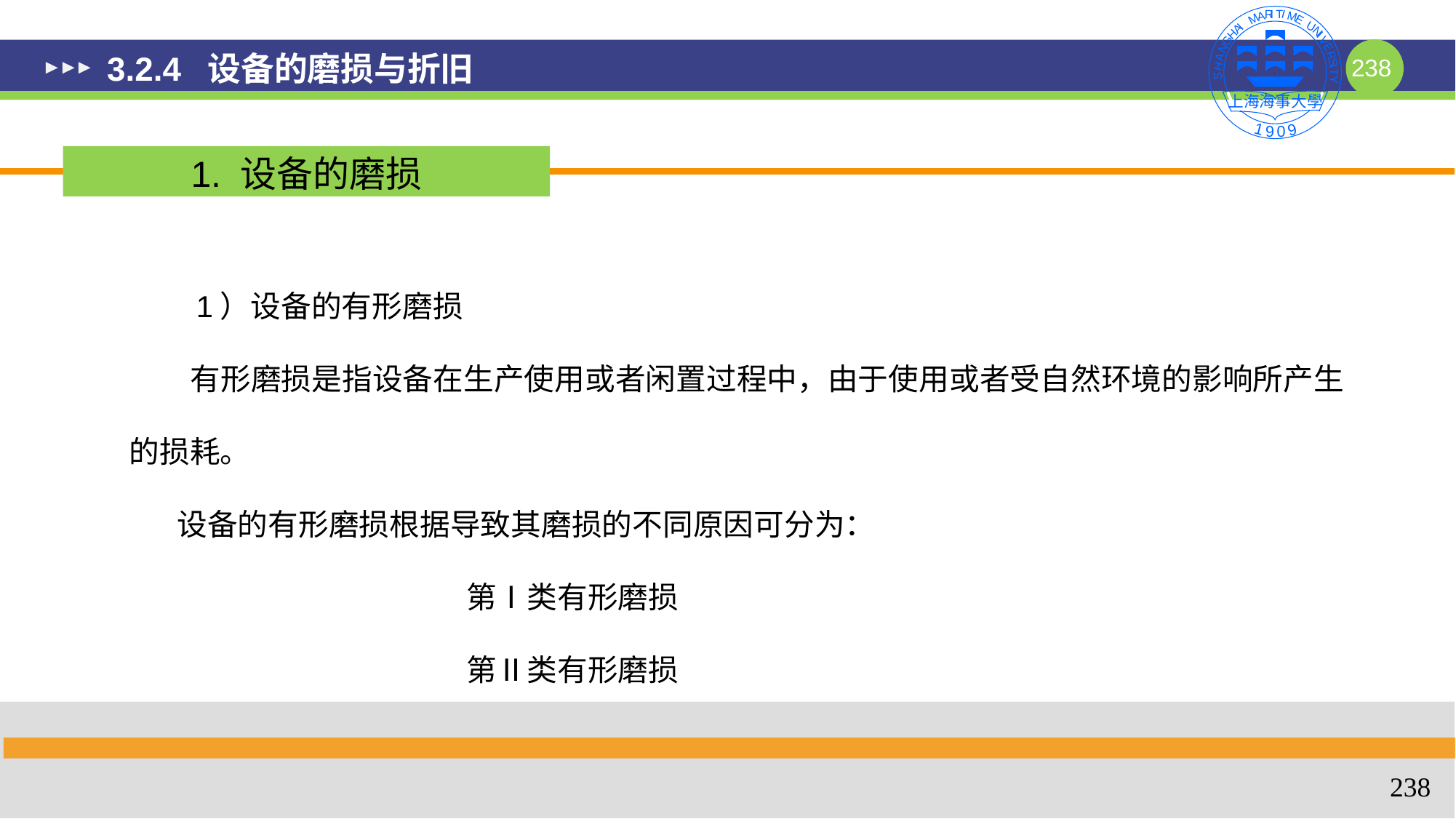

# 3.2.4  设备的磨损与折旧
1. 设备的磨损

        1）设备的有形磨损
        有形磨损是指设备在生产使用或者闲置过程中，由于使用或者受自然环境的影响所产生的损耗。
      设备的有形磨损根据导致其磨损的不同原因可分为：
                                                 第Ⅰ类有形磨损
                                                 第Ⅱ类有形磨损

238
238